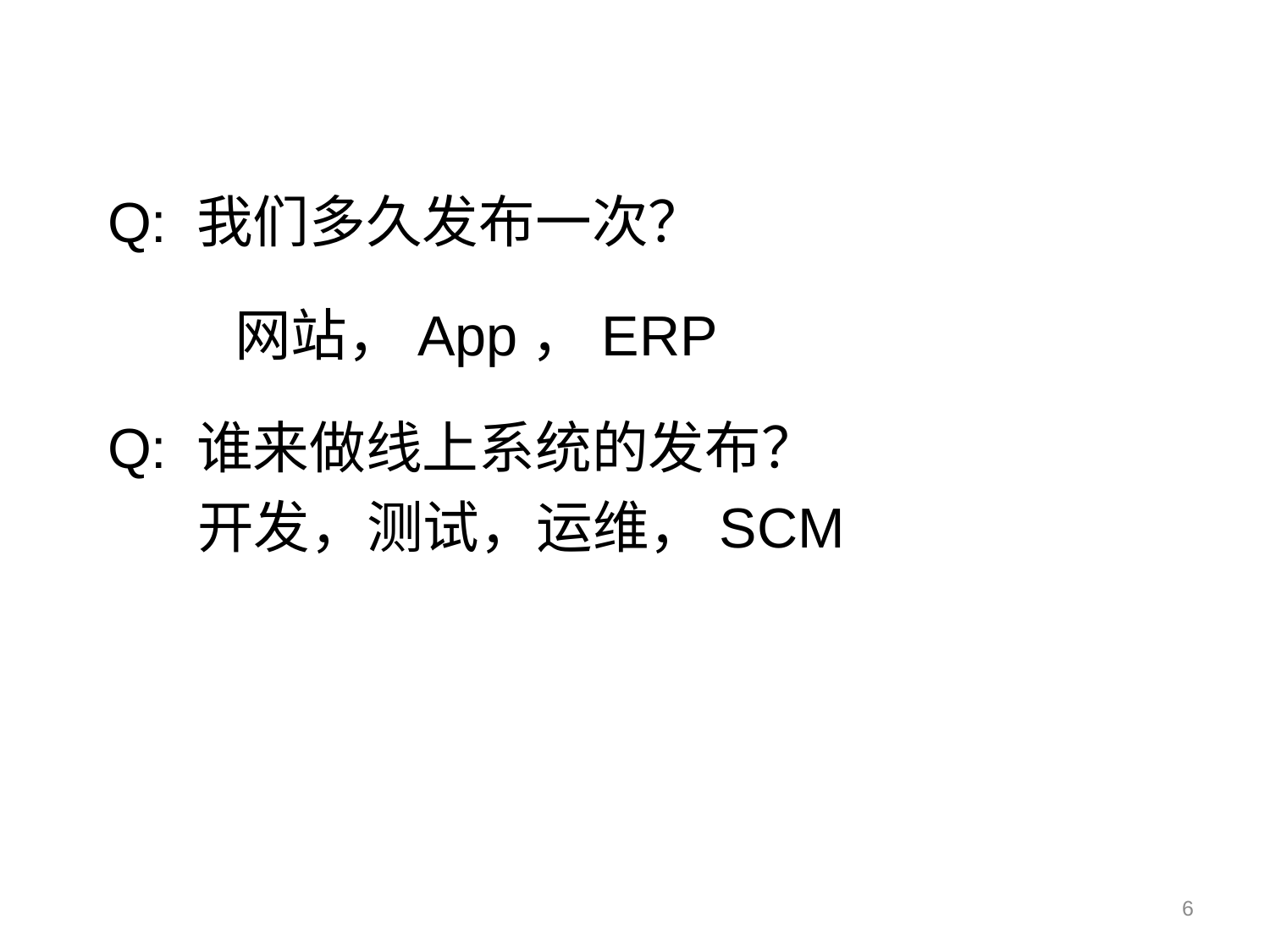

Q: 我们多久发布一次？
	网站，App，ERP
Q: 谁来做线上系统的发布？
      开发，测试，运维，SCM

6